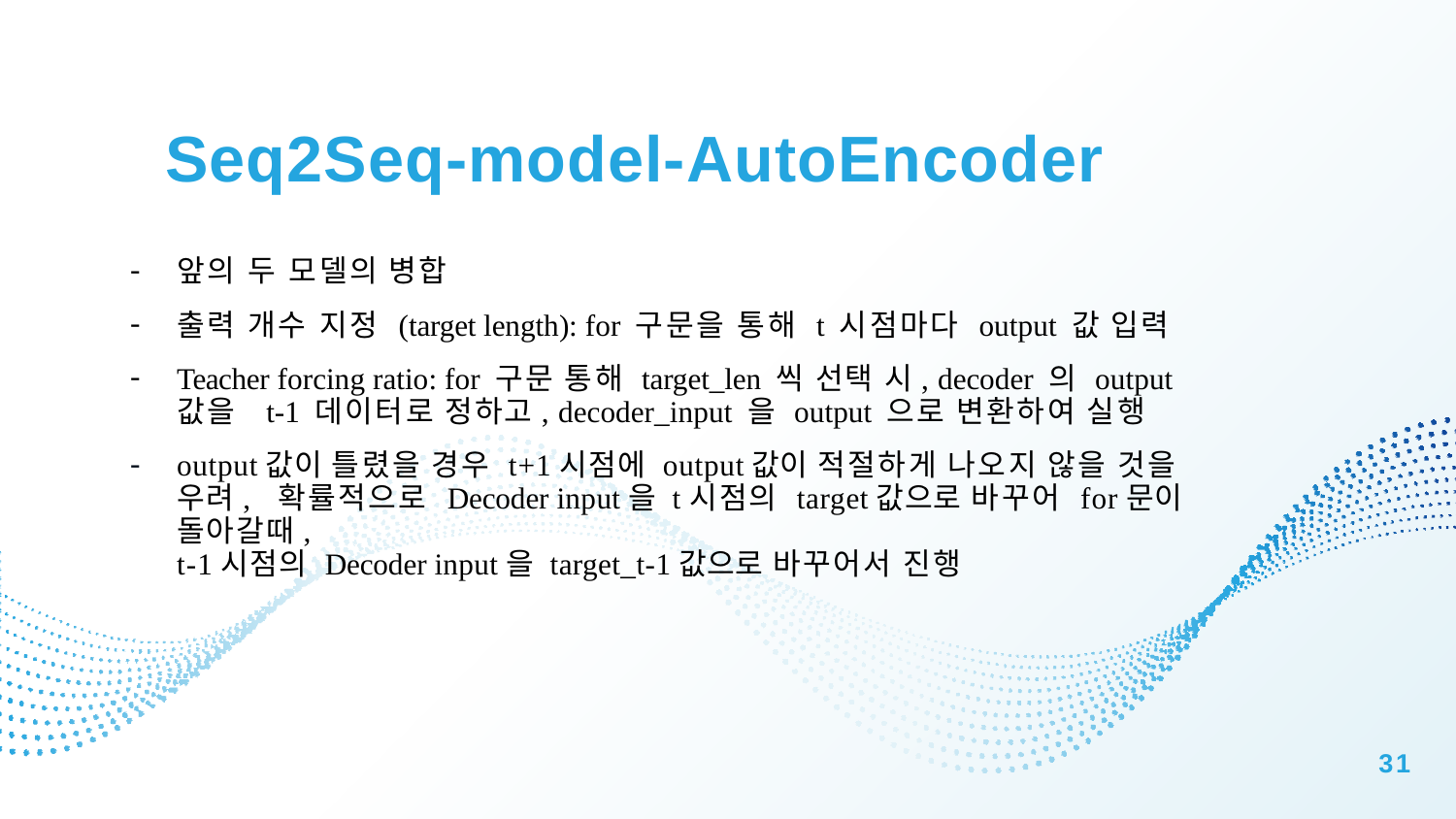

# Seq2Seq-model-AutoEncoder
앞의 두 모델의 병합

출력 개수 지정 (target length): for 구문을 통해 t 시점마다 output 값 입력

Teacher forcing ratio: for 구문 통해 target_len 씩 선택 시, decoder 의 output 값을  t-1 데이터로 정하고, decoder_input 을 output 으로 변환하여 실행
output값이 틀렸을 경우 t+1시점에 output값이 적절하게 나오지 않을 것을 우려,  확률적으로 Decoder input을 t시점의 target값으로 바꾸어 for문이 돌아갈때,
t-1시점의 Decoder input을 target_t-1값으로 바꾸어서 진행
31